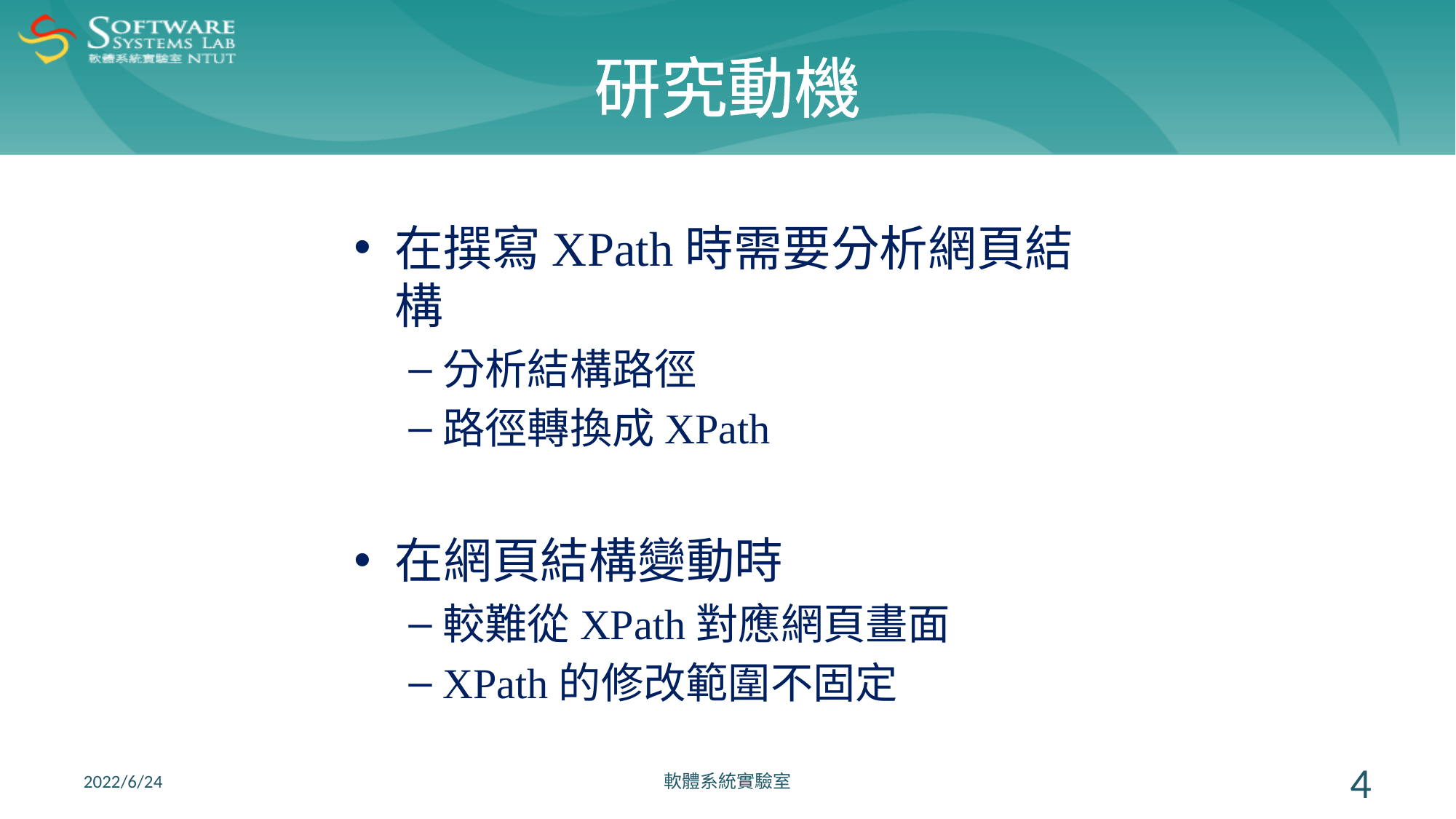

# 研究動機
在撰寫XPath時需要分析網頁結構
分析結構路徑
路徑轉換成XPath

在網頁結構變動時
較難從XPath對應網頁畫面
XPath的修改範圍不固定

2022/6/24
軟體系統實驗室
4